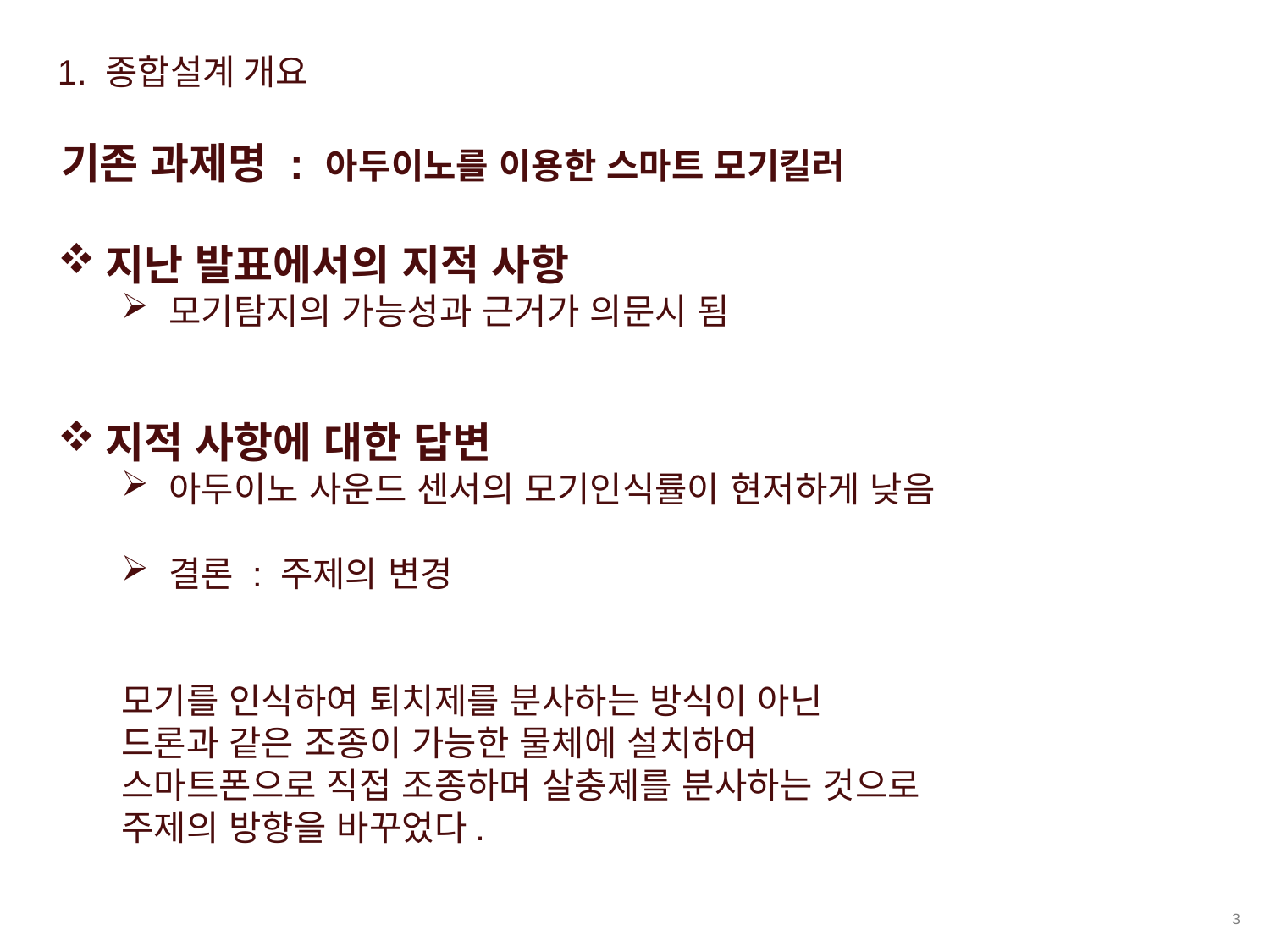

1. 종합설계 개요
기존 과제명 : 아두이노를 이용한 스마트 모기킬러

지난 발표에서의 지적 사항
모기탐지의 가능성과 근거가 의문시 됨

지적 사항에 대한 답변
아두이노 사운드 센서의 모기인식률이 현저하게 낮음

결론 : 주제의 변경

모기를 인식하여 퇴치제를 분사하는 방식이 아닌
드론과 같은 조종이 가능한 물체에 설치하여
스마트폰으로 직접 조종하며 살충제를 분사하는 것으로
주제의 방향을 바꾸었다.